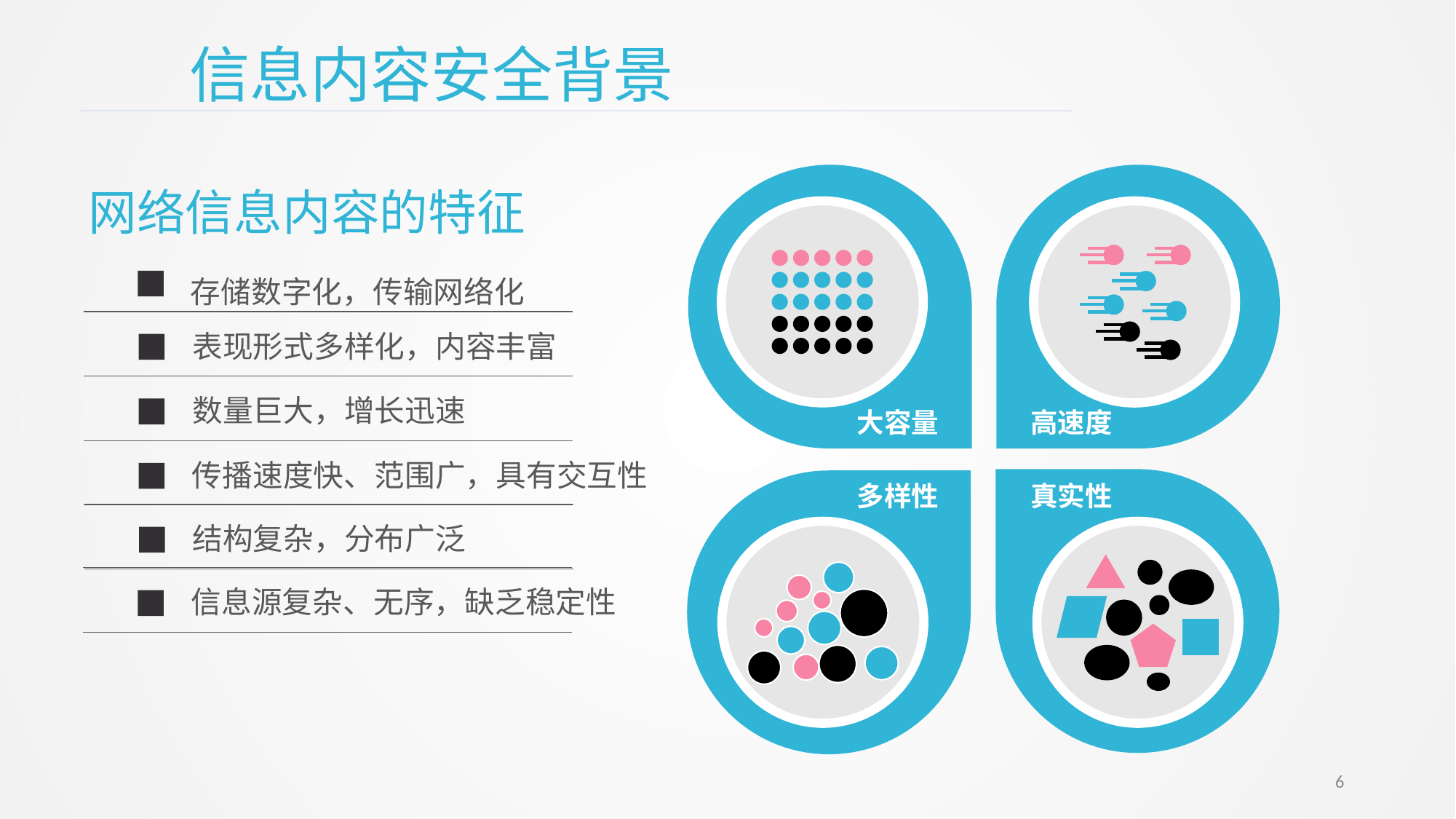

信息内容安全背景

大容量
高速度

多样性
真实性

网络信息内容的特征
存储数字化，传输网络化

表现形式多样化，内容丰富

数量巨大，增长迅速

传播速度快、范围广，具有交互性

结构复杂，分布广泛

信息源复杂、无序，缺乏稳定性

6